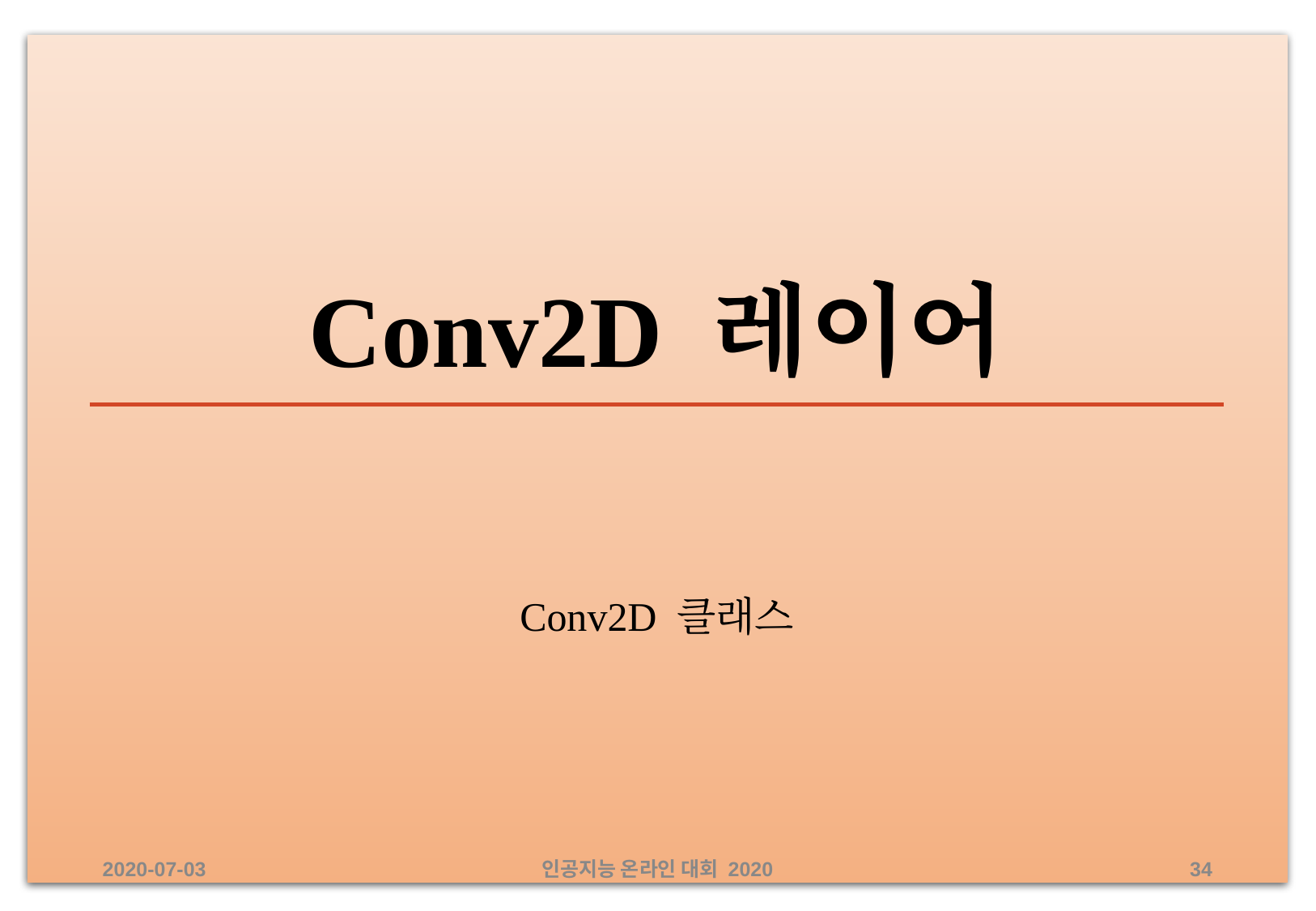

# Conv2D 레이어
Conv2D 클래스
2020-07-03
인공지능 온라인 대회 2020
34